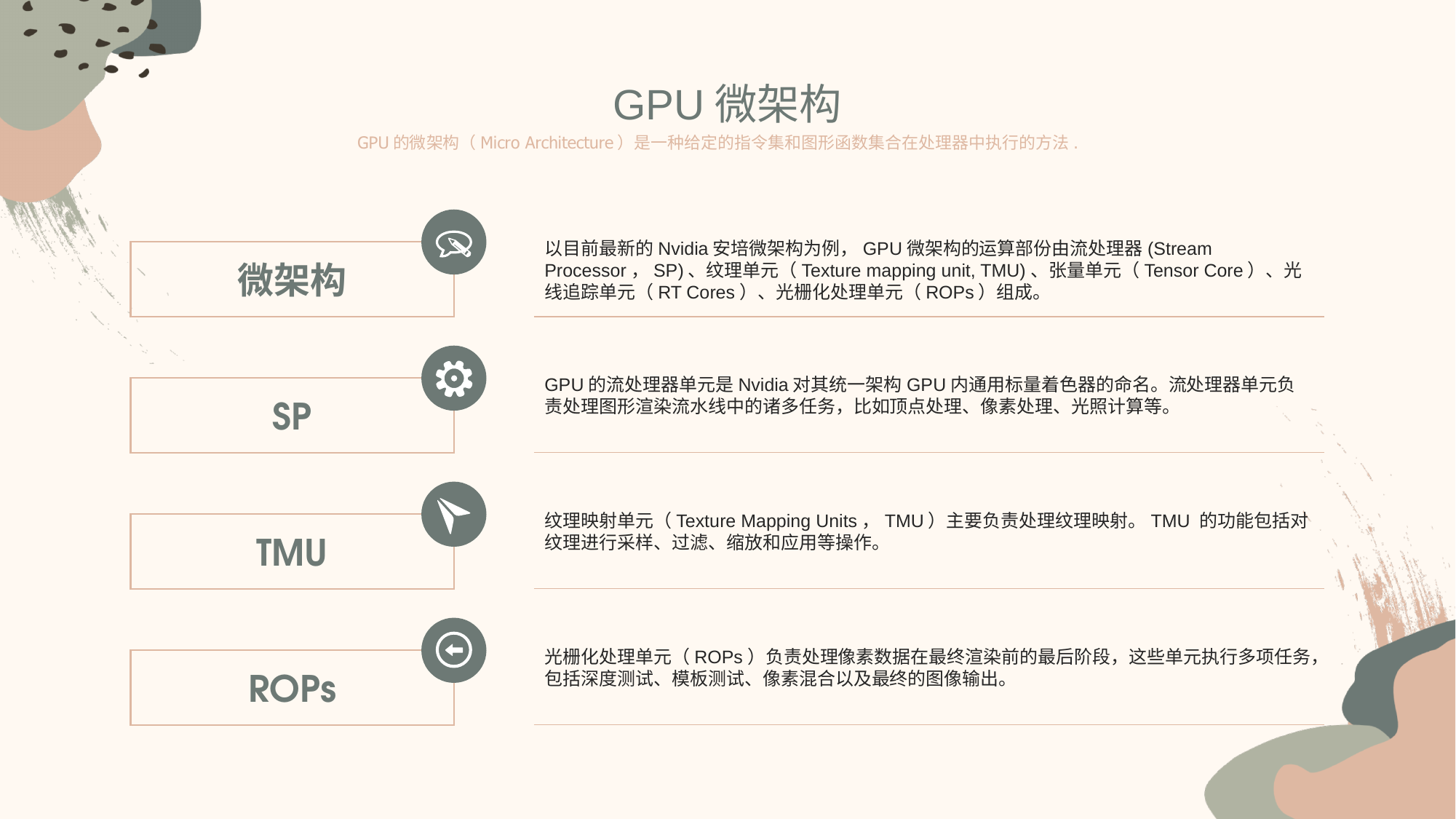

GPU微架构
GPU的微架构（Micro Architecture）是一种给定的指令集和图形函数集合在处理器中执行的方法.

以目前最新的Nvidia安培微架构为例，GPU微架构的运算部份由流处理器(Stream Processor，SP)、纹理单元（Texture mapping unit, TMU)、张量单元（Tensor Core）、光线追踪单元（RT Cores）、光栅化处理单元（ROPs）组成。
微架构

GPU的流处理器单元是Nvidia对其统一架构GPU内通用标量着色器的命名。流处理器单元负责处理图形渲染流水线中的诸多任务，比如顶点处理、像素处理、光照计算等。
SP

纹理映射单元（Texture Mapping Units，TMU）主要负责处理纹理映射。TMU 的功能包括对纹理进行采样、过滤、缩放和应用等操作。
TMU

光栅化处理单元（ROPs）负责处理像素数据在最终渲染前的最后阶段，这些单元执行多项任务，包括深度测试、模板测试、像素混合以及最终的图像输出。
ROPs